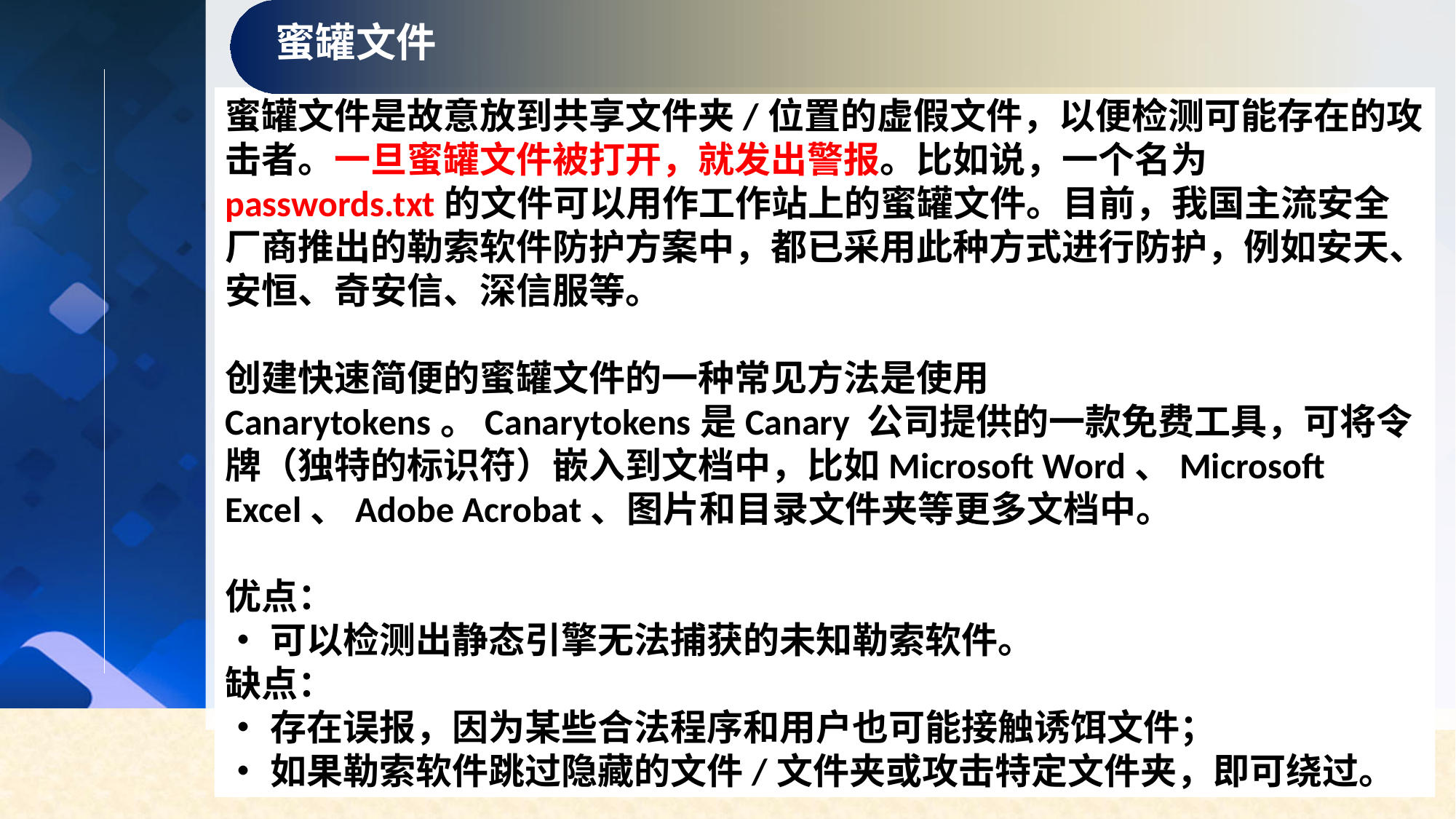

蜜罐文件
蜜罐文件是故意放到共享文件夹/位置的虚假文件，以便检测可能存在的攻击者。一旦蜜罐文件被打开，就发出警报。比如说，一个名为passwords.txt的文件可以用作工作站上的蜜罐文件。目前，我国主流安全厂商推出的勒索软件防护方案中，都已采用此种方式进行防护，例如安天、安恒、奇安信、深信服等。

创建快速简便的蜜罐文件的一种常见方法是使用Canarytokens。Canarytokens是Canary 公司提供的一款免费工具，可将令牌（独特的标识符）嵌入到文档中，比如Microsoft Word、Microsoft Excel、Adobe Acrobat、图片和目录文件夹等更多文档中。

优点：
•可以检测出静态引擎无法捕获的未知勒索软件。
缺点：
•存在误报，因为某些合法程序和用户也可能接触诱饵文件；
•如果勒索软件跳过隐藏的文件/文件夹或攻击特定文件夹，即可绕过。